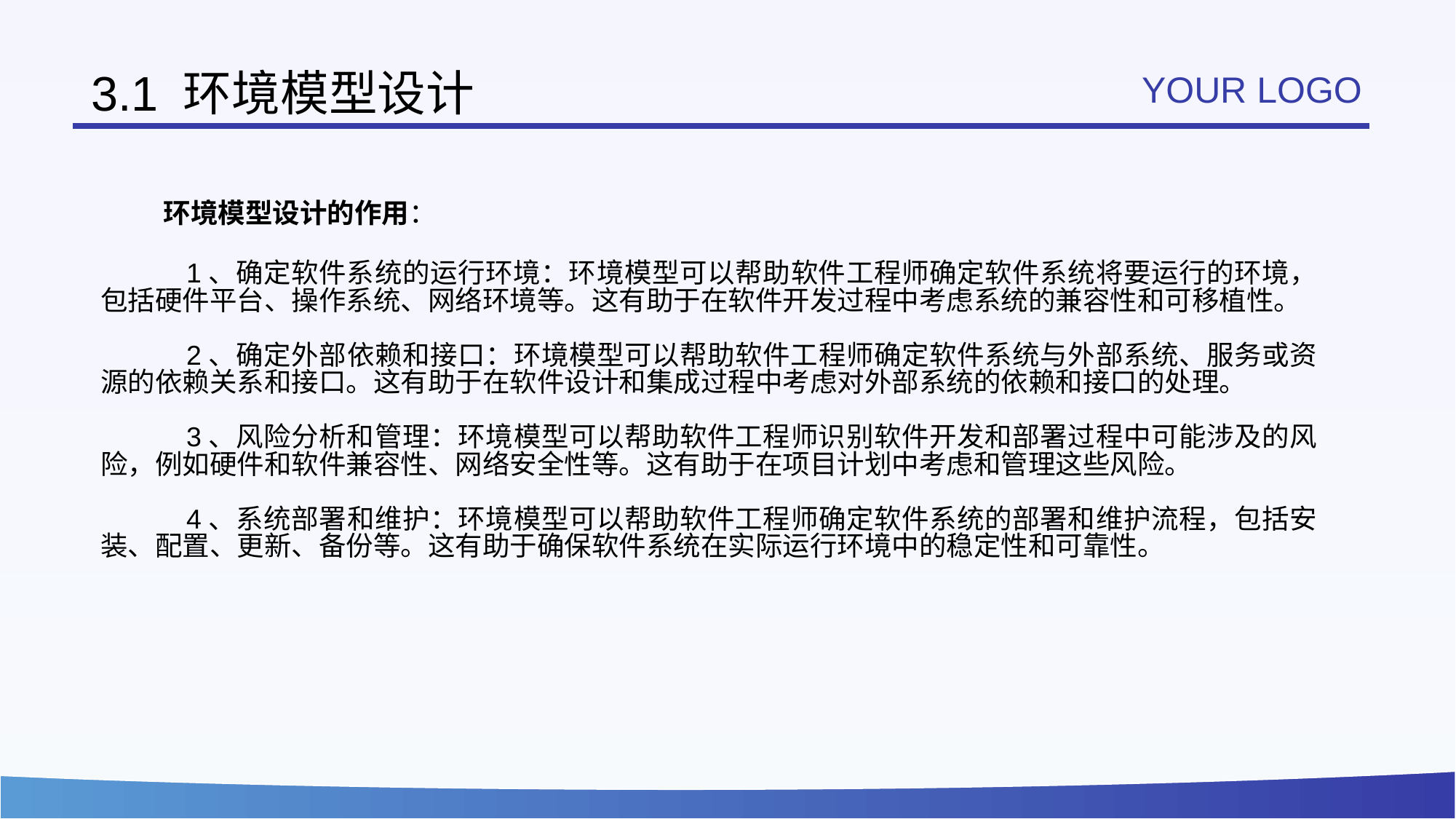

# 3.1 环境模型设计
YOUR LOGO

环境模型设计的作用：

1、确定软件系统的运行环境：环境模型可以帮助软件工程师确定软件系统将要运行的环境，包括硬件平台、操作系统、网络环境等。这有助于在软件开发过程中考虑系统的兼容性和可移植性。

2、确定外部依赖和接口：环境模型可以帮助软件工程师确定软件系统与外部系统、服务或资源的依赖关系和接口。这有助于在软件设计和集成过程中考虑对外部系统的依赖和接口的处理。

3、风险分析和管理：环境模型可以帮助软件工程师识别软件开发和部署过程中可能涉及的风险，例如硬件和软件兼容性、网络安全性等。这有助于在项目计划中考虑和管理这些风险。

4、系统部署和维护：环境模型可以帮助软件工程师确定软件系统的部署和维护流程，包括安装、配置、更新、备份等。这有助于确保软件系统在实际运行环境中的稳定性和可靠性。